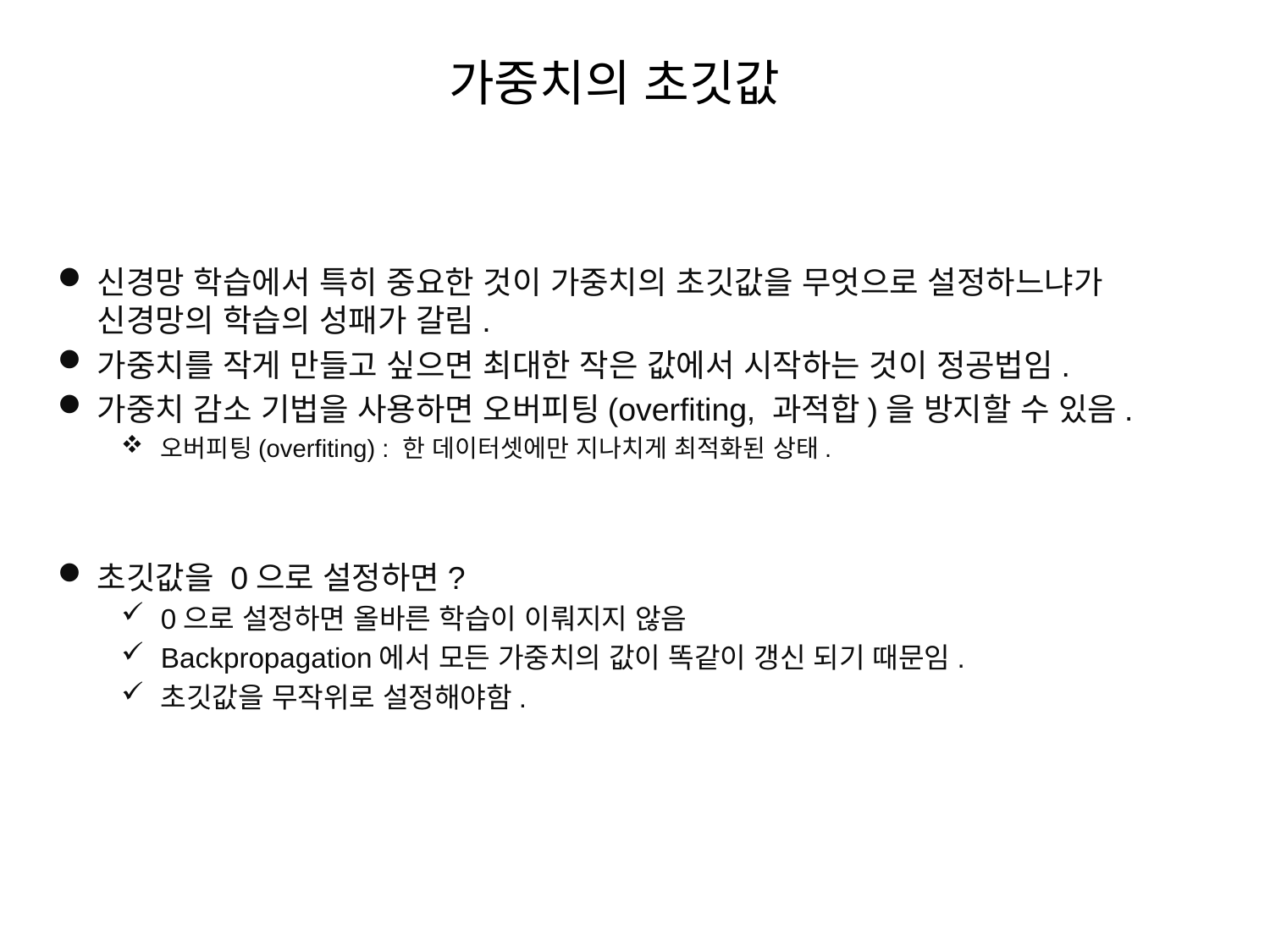

# 가중치의 초깃값
신경망 학습에서 특히 중요한 것이 가중치의 초깃값을 무엇으로 설정하느냐가 신경망의 학습의 성패가 갈림.
가중치를 작게 만들고 싶으면 최대한 작은 값에서 시작하는 것이 정공법임.
가중치 감소 기법을 사용하면 오버피팅(overfiting, 과적합)을 방지할 수 있음.
오버피팅(overfiting) : 한 데이터셋에만 지나치게 최적화된 상태.

초깃값을 0으로 설정하면?
0으로 설정하면 올바른 학습이 이뤄지지 않음
Backpropagation에서 모든 가중치의 값이 똑같이 갱신 되기 때문임.
초깃값을 무작위로 설정해야함.